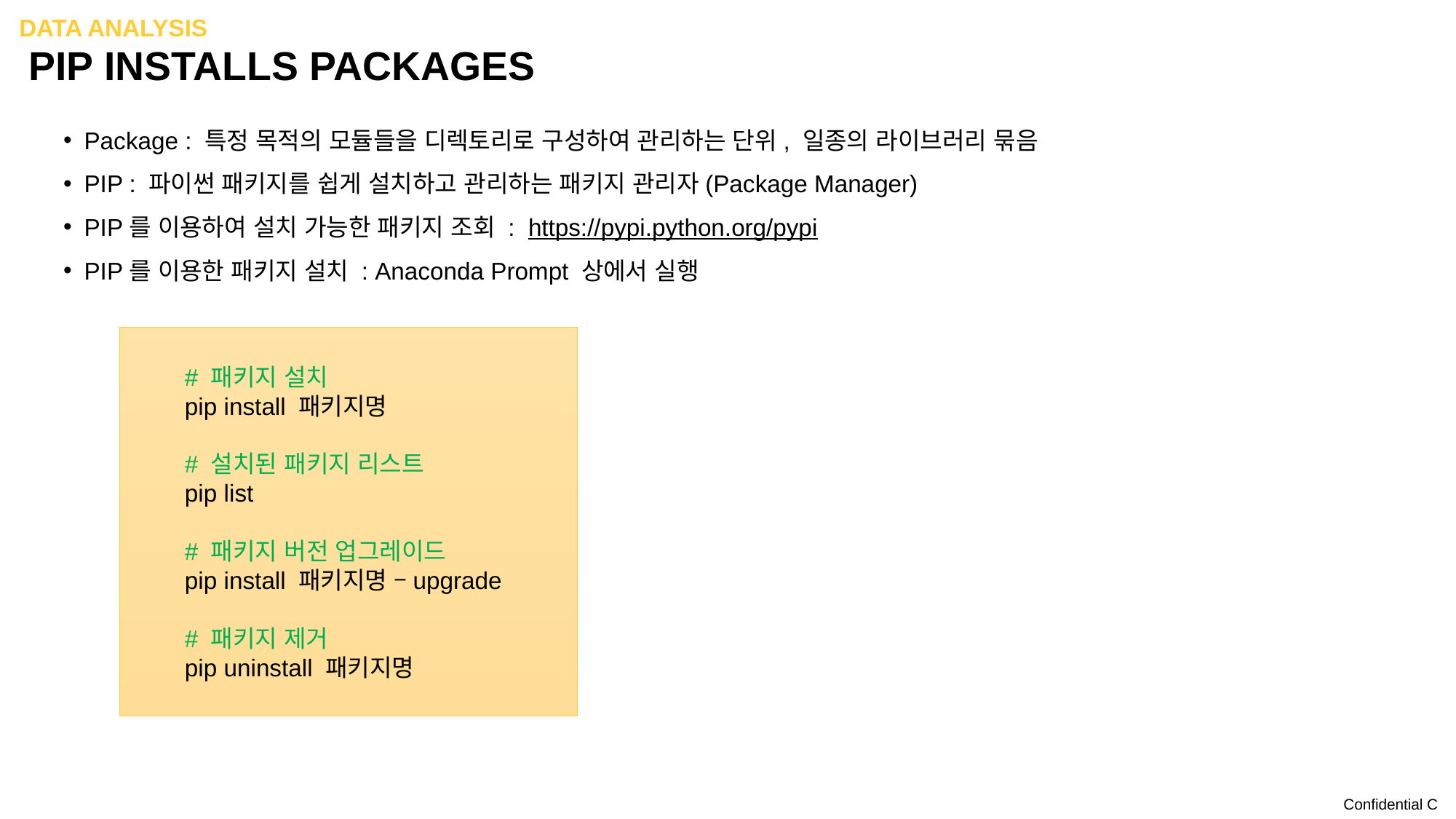

Data analysis
# PIP Installs Packages
 Package : 특정 목적의 모듈들을 디렉토리로 구성하여 관리하는 단위, 일종의 라이브러리 묶음
 PIP : 파이썬 패키지를 쉽게 설치하고 관리하는 패키지 관리자(Package Manager)
 PIP를 이용하여 설치 가능한 패키지 조회 :  https://pypi.python.org/pypi
 PIP를 이용한 패키지 설치 : Anaconda Prompt 상에서 실행

# 패키지 설치
pip install 패키지명

# 설치된 패키지 리스트
pip list

# 패키지 버전 업그레이드
pip install 패키지명 –upgrade

# 패키지 제거
pip uninstall 패키지명